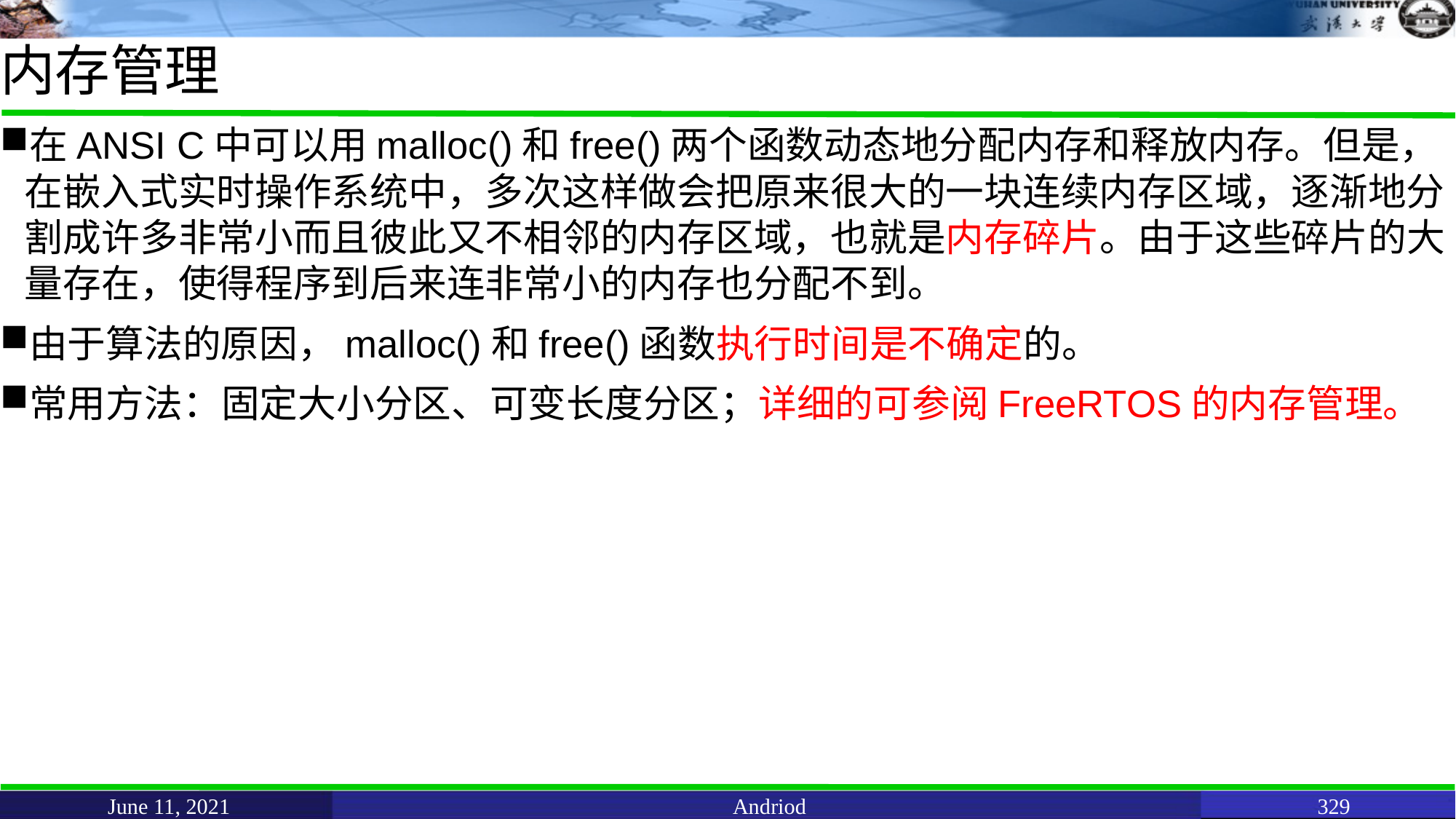

# 内存管理
在ANSI C中可以用malloc()和free()两个函数动态地分配内存和释放内存。但是，在嵌入式实时操作系统中，多次这样做会把原来很大的一块连续内存区域，逐渐地分割成许多非常小而且彼此又不相邻的内存区域，也就是内存碎片。由于这些碎片的大量存在，使得程序到后来连非常小的内存也分配不到。
由于算法的原因，malloc()和free()函数执行时间是不确定的。
常用方法：固定大小分区、可变长度分区；详细的可参阅FreeRTOS的内存管理。

June 11, 2021
Andriod
329